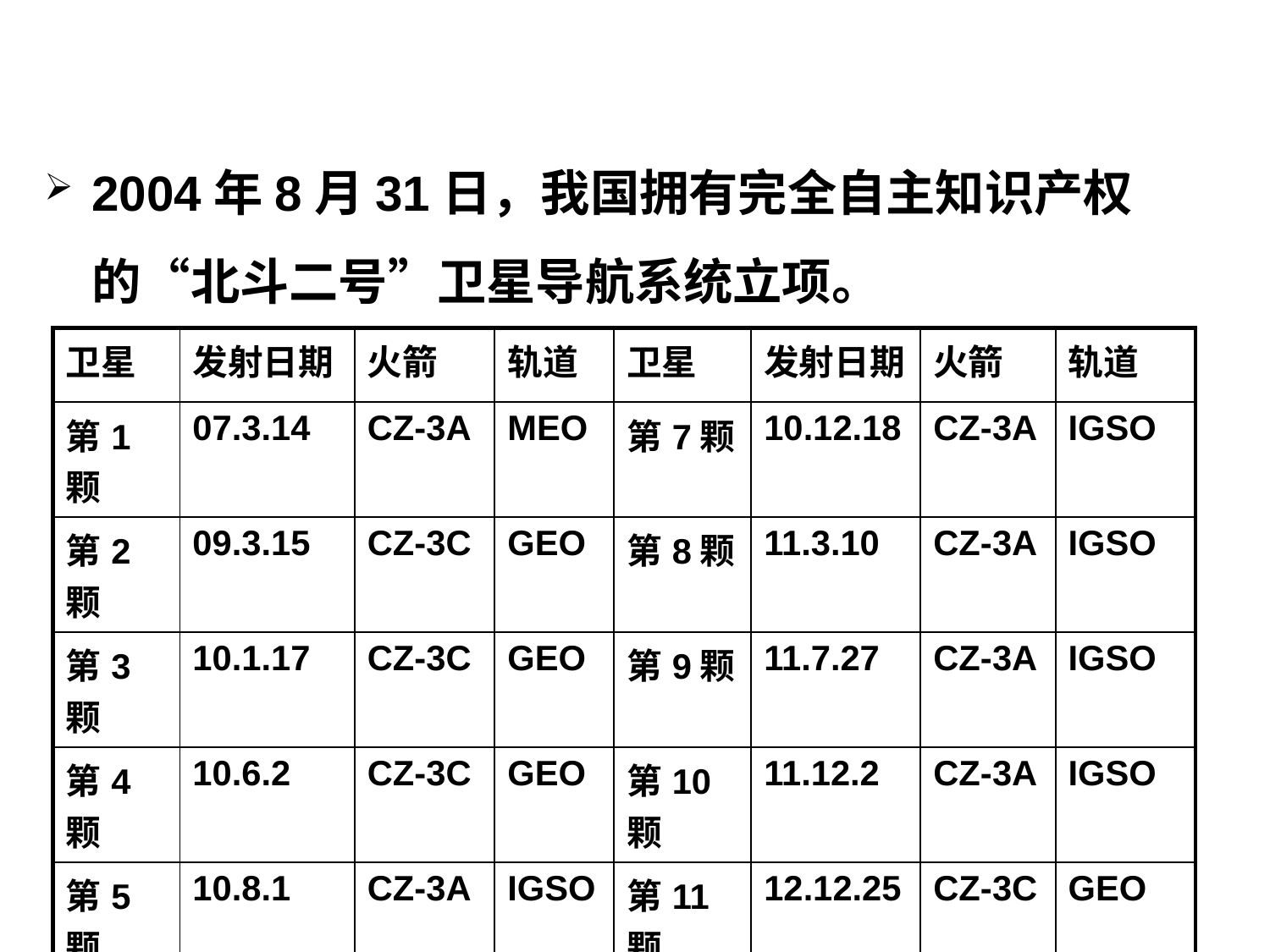

2004年8月31日，我国拥有完全自主知识产权的“北斗二号”卫星导航系统立项。
| 卫星 | 发射日期 | 火箭 | 轨道 | 卫星 | 发射日期 | 火箭 | 轨道 |
| --- | --- | --- | --- | --- | --- | --- | --- |
| 第1颗 | 07.3.14 | CZ-3A | MEO | 第7颗 | 10.12.18 | CZ-3A | IGSO |
| 第2颗 | 09.3.15 | CZ-3C | GEO | 第8颗 | 11.3.10 | CZ-3A | IGSO |
| 第3颗 | 10.1.17 | CZ-3C | GEO | 第9颗 | 11.7.27 | CZ-3A | IGSO |
| 第4颗 | 10.6.2 | CZ-3C | GEO | 第10颗 | 11.12.2 | CZ-3A | IGSO |
| 第5颗 | 10.8.1 | CZ-3A | IGSO | 第11颗 | 12.12.25 | CZ-3C | GEO |
| 第6颗 | 10.11.1 | CZ-3C | GEO |  |  |  |  |